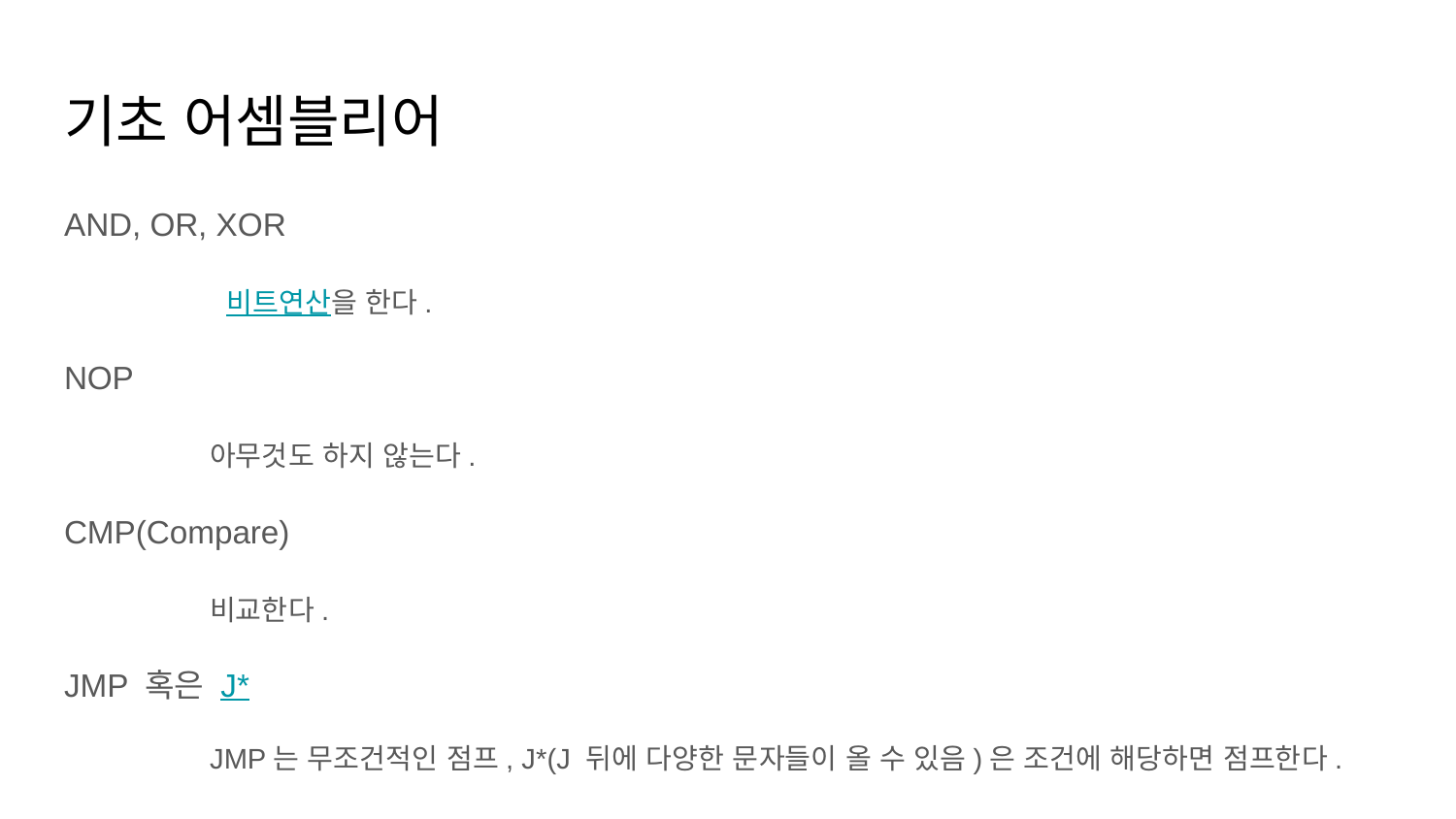

# 기초 어셈블리어
AND, OR, XOR
	 비트연산을 한다.
NOP
	아무것도 하지 않는다.
CMP(Compare)
	비교한다.
JMP 혹은 J*
	JMP는 무조건적인 점프, J*(J 뒤에 다양한 문자들이 올 수 있음)은 조건에 해당하면 점프한다.